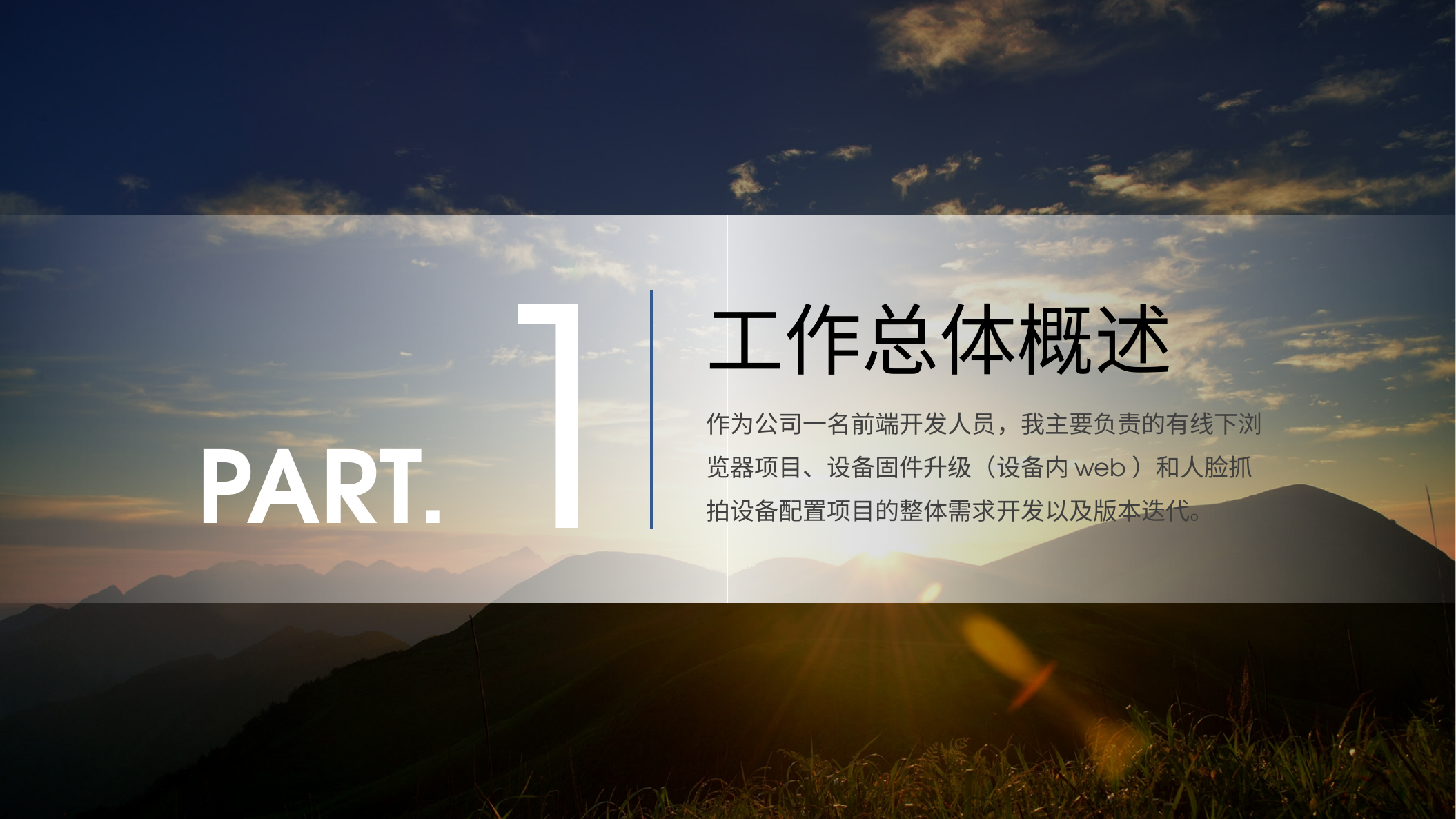

1
工作总体概述
作为公司一名前端开发人员，我主要负责的有线下浏览器项目、设备固件升级（设备内web）和人脸抓拍设备配置项目的整体需求开发以及版本迭代。
PART.